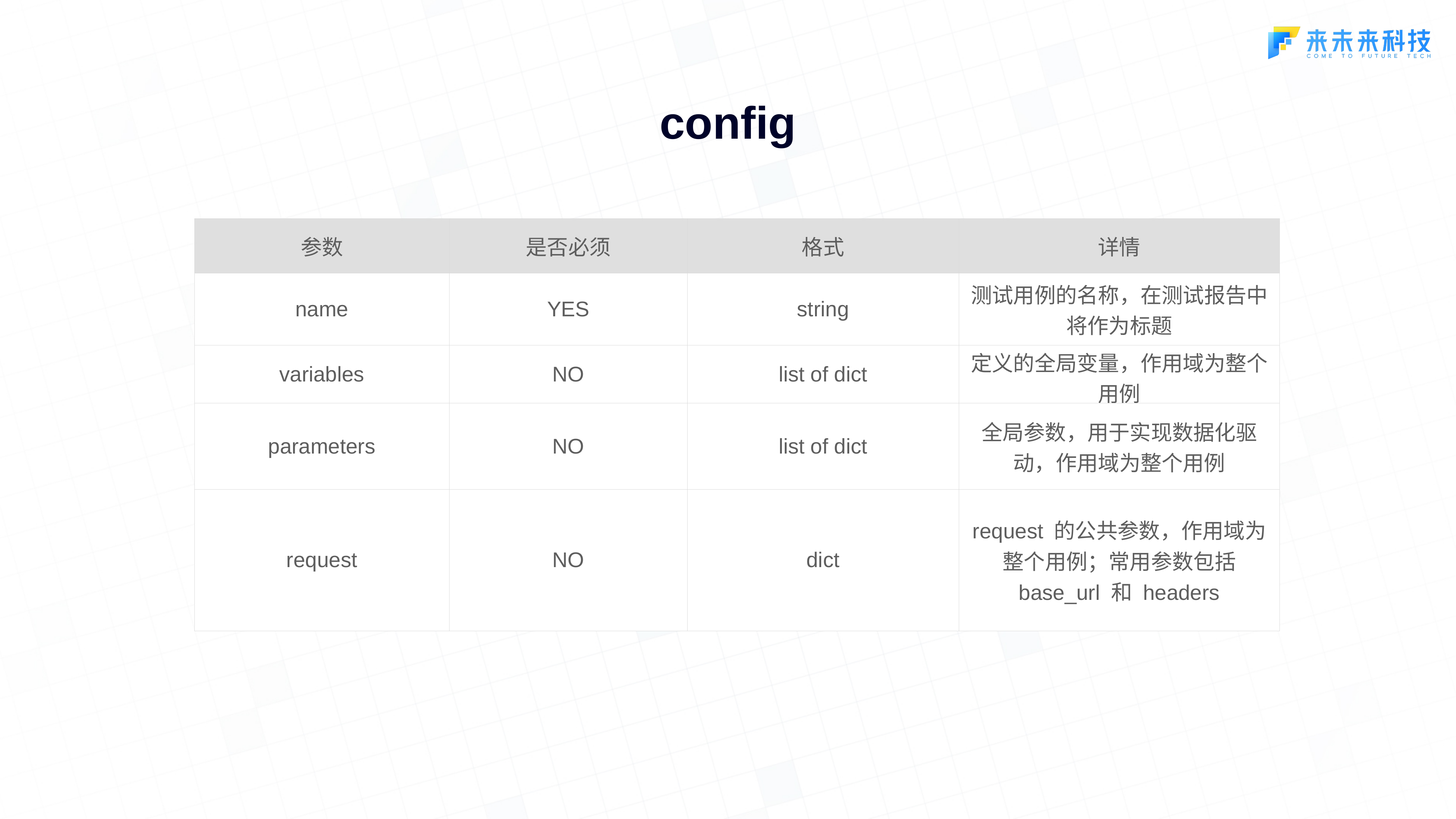

config
| 参数 | 是否必须 | 格式 | 详情 |
| --- | --- | --- | --- |
| name | YES | string | 测试用例的名称，在测试报告中将作为标题 |
| variables | NO | list of dict | 定义的全局变量，作用域为整个用例 |
| parameters | NO | list of dict | 全局参数，用于实现数据化驱动，作用域为整个用例 |
| request | NO | dict | request 的公共参数，作用域为整个用例；常用参数包括 base\_url 和 headers |